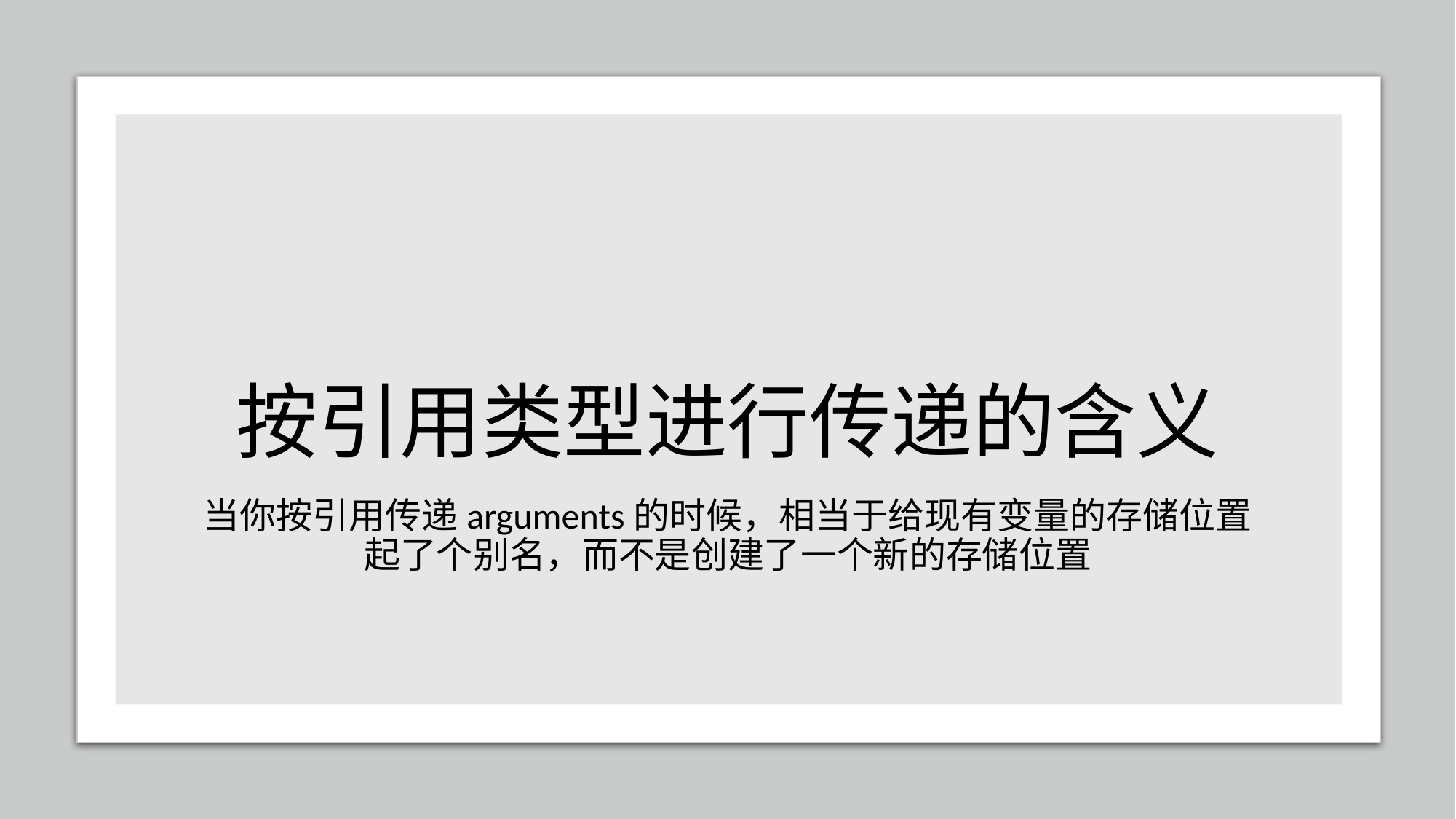

# 按引用类型进行传递的含义
当你按引用传递arguments的时候，相当于给现有变量的存储位置起了个别名，而不是创建了一个新的存储位置